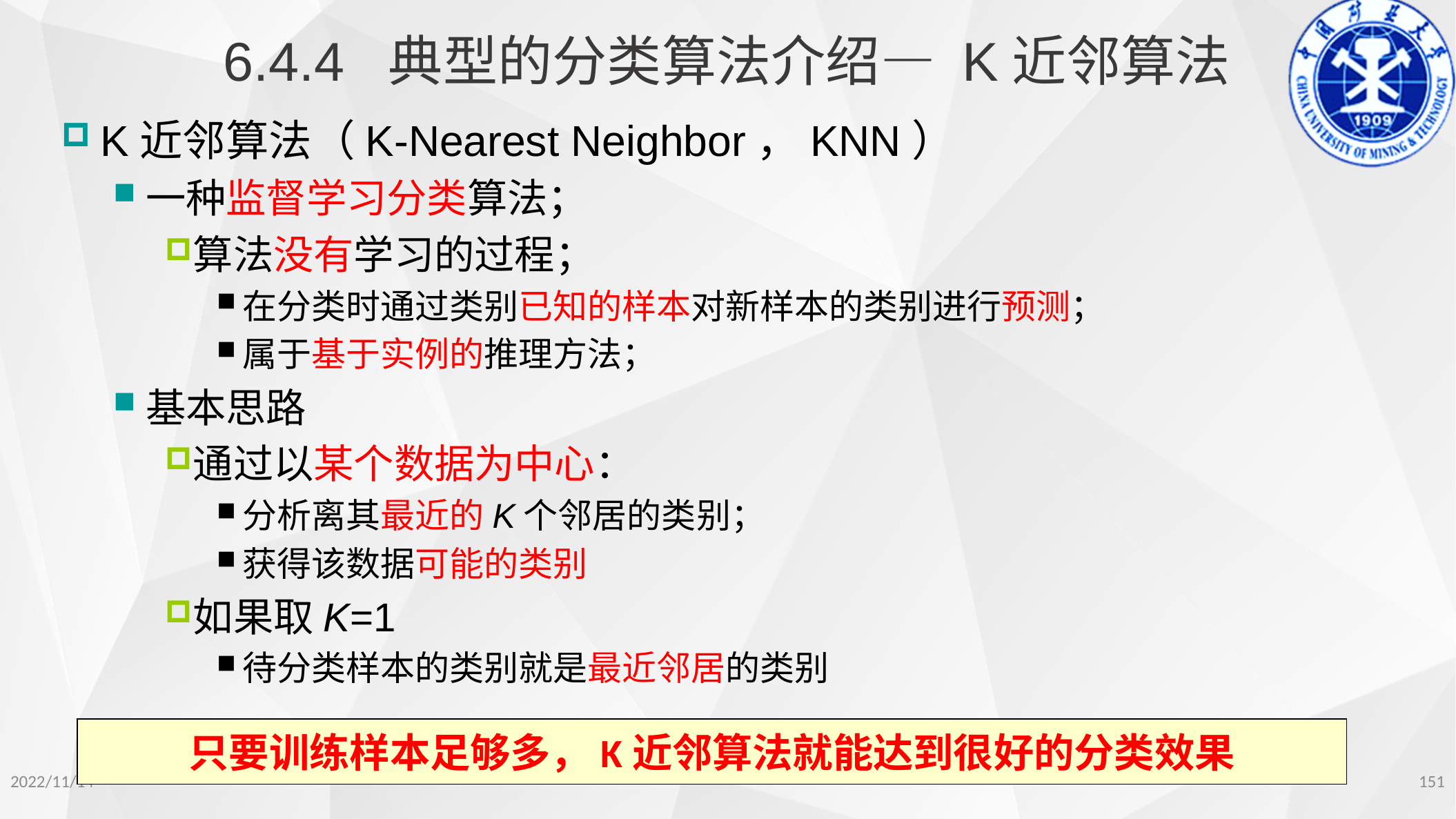

6.4.4  典型的分类算法介绍— K近邻算法
K近邻算法（K-Nearest Neighbor，KNN）
一种监督学习分类算法；
算法没有学习的过程；
在分类时通过类别已知的样本对新样本的类别进行预测；
属于基于实例的推理方法；
基本思路
通过以某个数据为中心：
分析离其最近的K个邻居的类别；
获得该数据可能的类别
如果取K=1
待分类样本的类别就是最近邻居的类别

只要训练样本足够多，K近邻算法就能达到很好的分类效果
151
2022/11/14